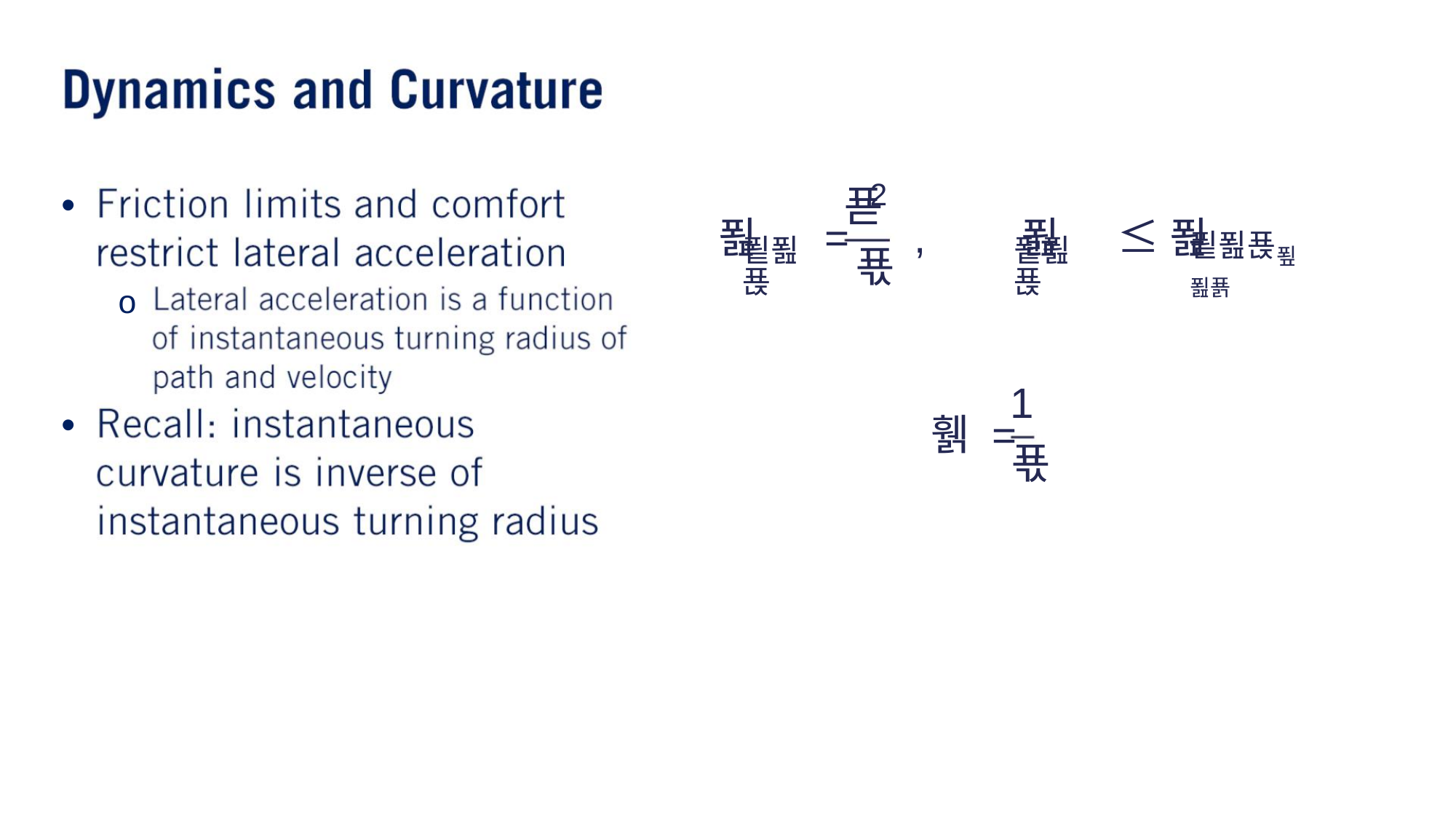

2
푎 = , 푎 ≤ 푎
•
•
푣
푙푎푡
푙푎푡
푙푎푡푚푎푥
푟
o
1
푟
휅 =